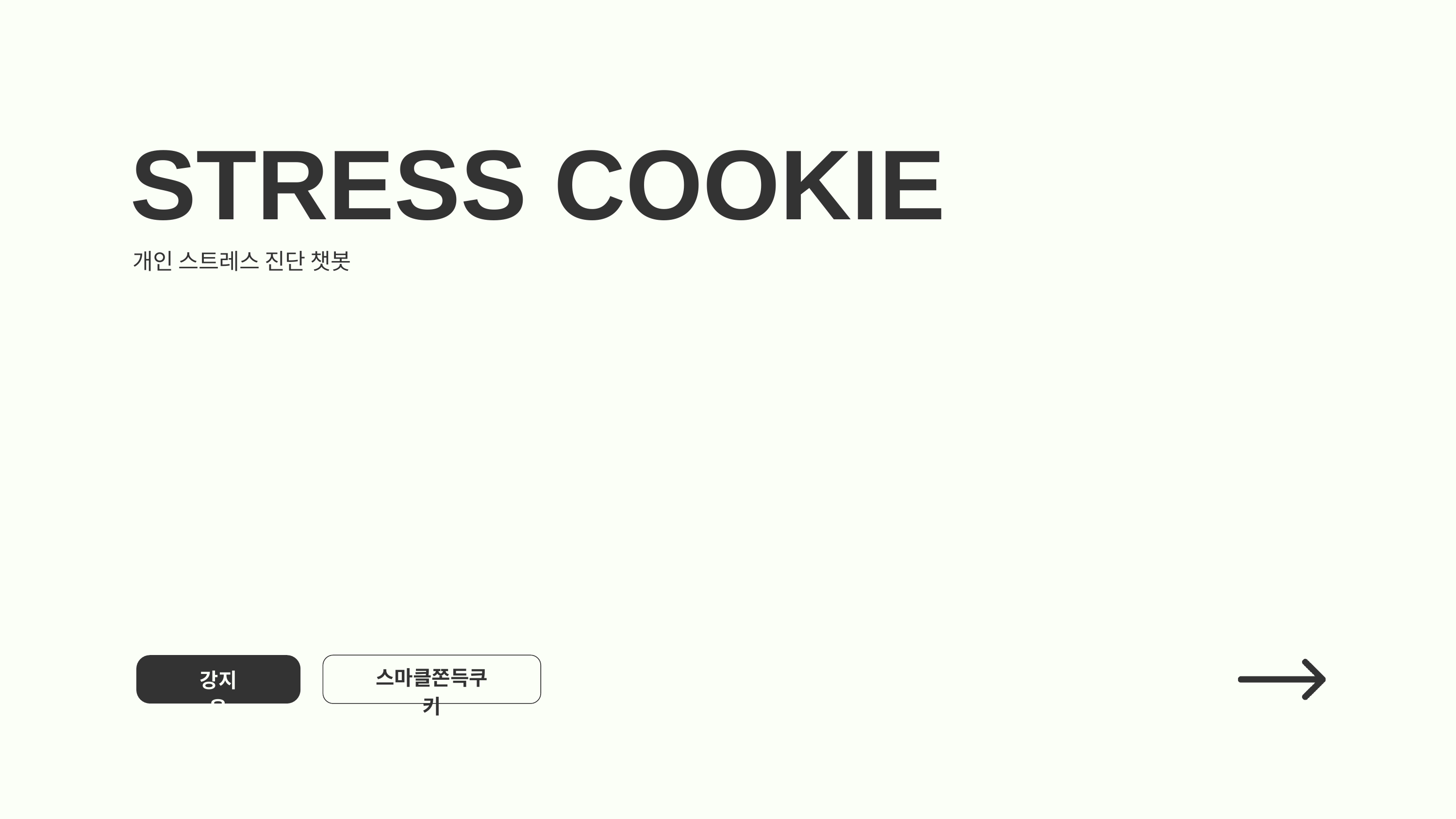

STRESS COOKIE
개인 스트레스 진단 챗봇

가

스마클쫀득쿠키
강지윤